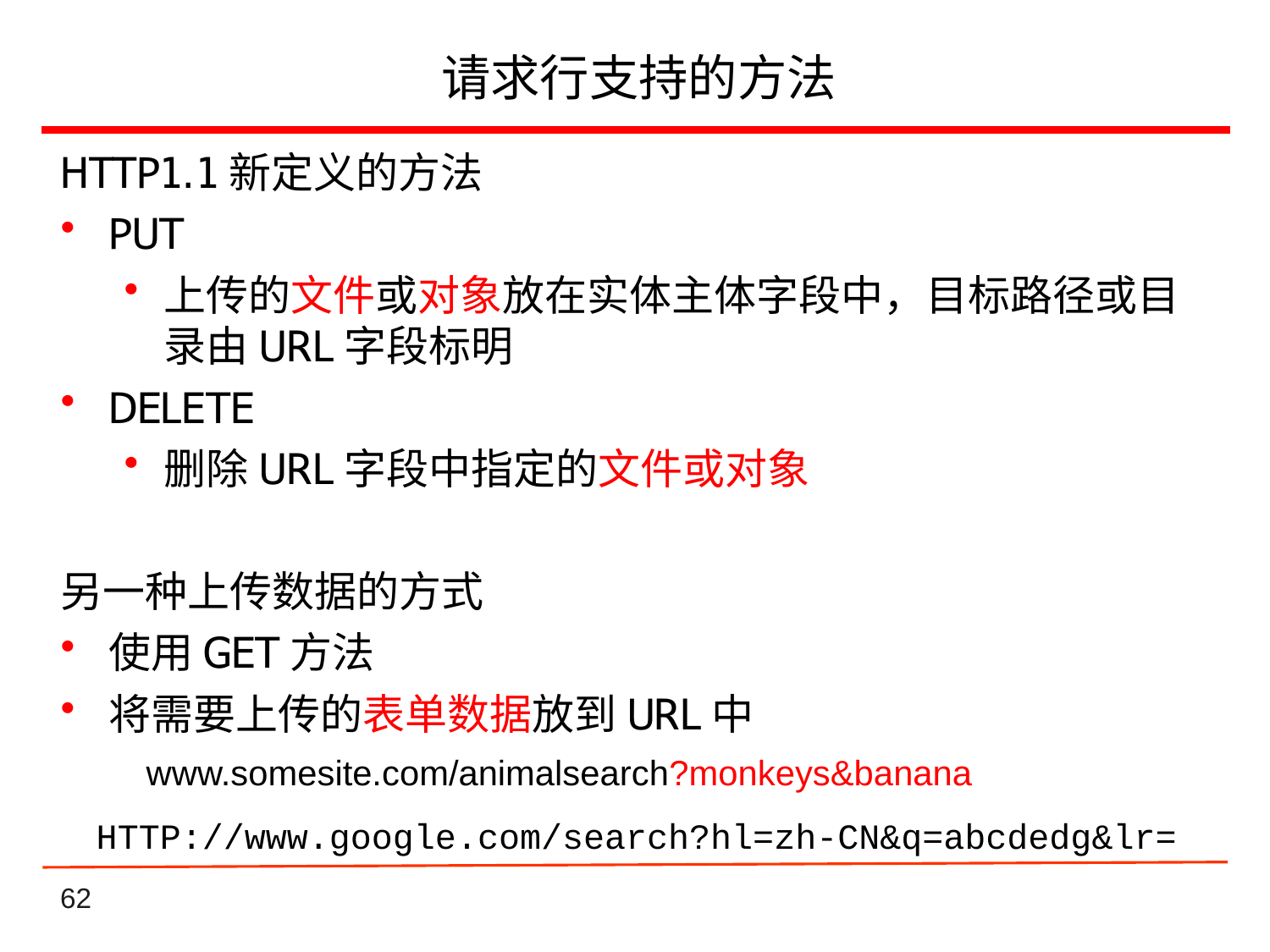

# 请求行支持的方法
HTTP1.1新定义的方法
PUT
上传的文件或对象放在实体主体字段中，目标路径或目录由URL字段标明
DELETE
删除URL字段中指定的文件或对象

另一种上传数据的方式
使用GET方法
将需要上传的表单数据放到URL中
www.somesite.com/animalsearch?monkeys&banana
HTTP://www.google.com/search?hl=zh-CN&q=abcdedg&lr=